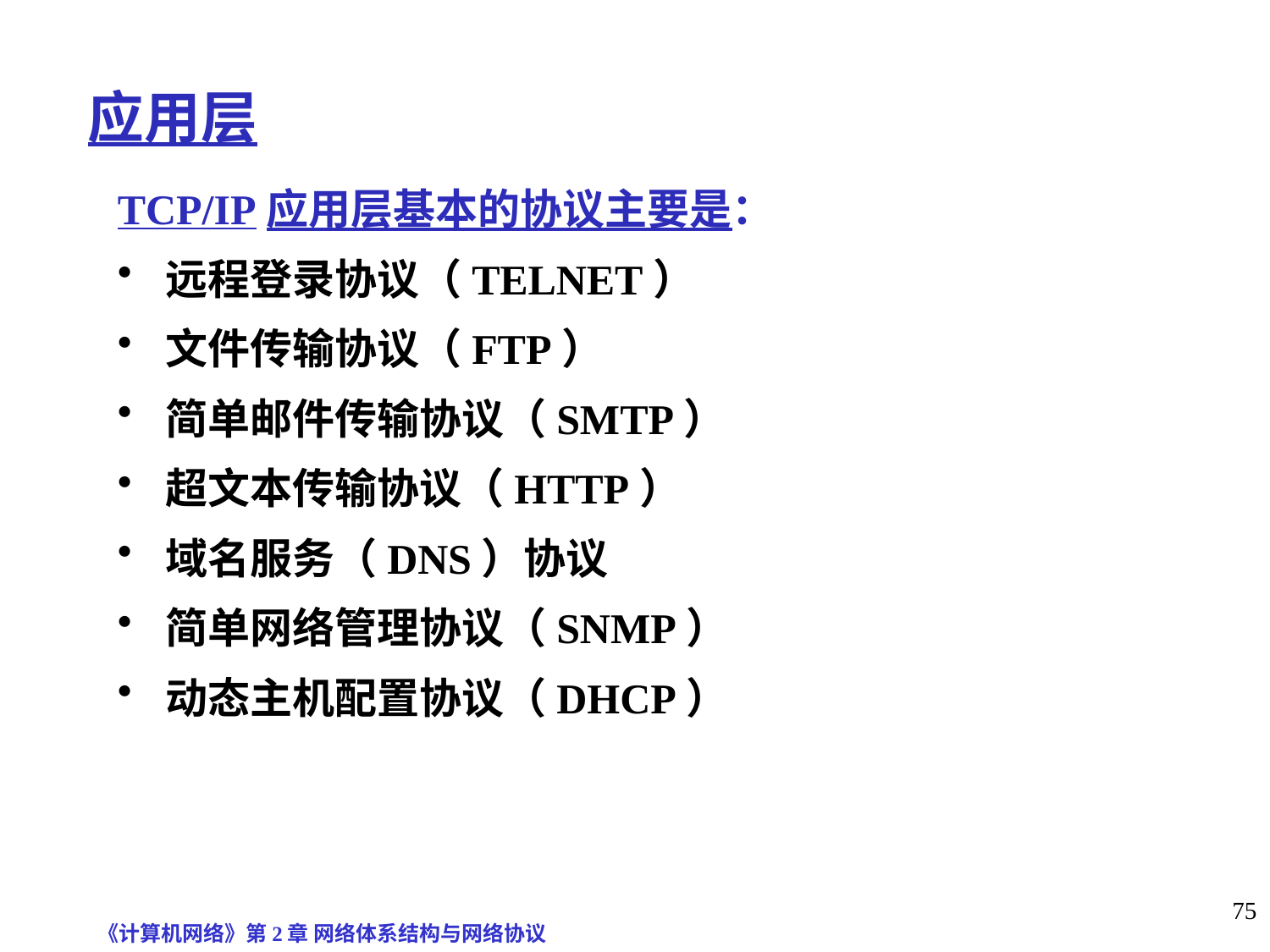

# 应用层
TCP/IP应用层基本的协议主要是：
远程登录协议（TELNET）
文件传输协议（FTP）
简单邮件传输协议（SMTP）
超文本传输协议（HTTP）
域名服务（DNS）协议
简单网络管理协议（SNMP）
动态主机配置协议（DHCP）

《计算机网络》第2章 网络体系结构与网络协议
75